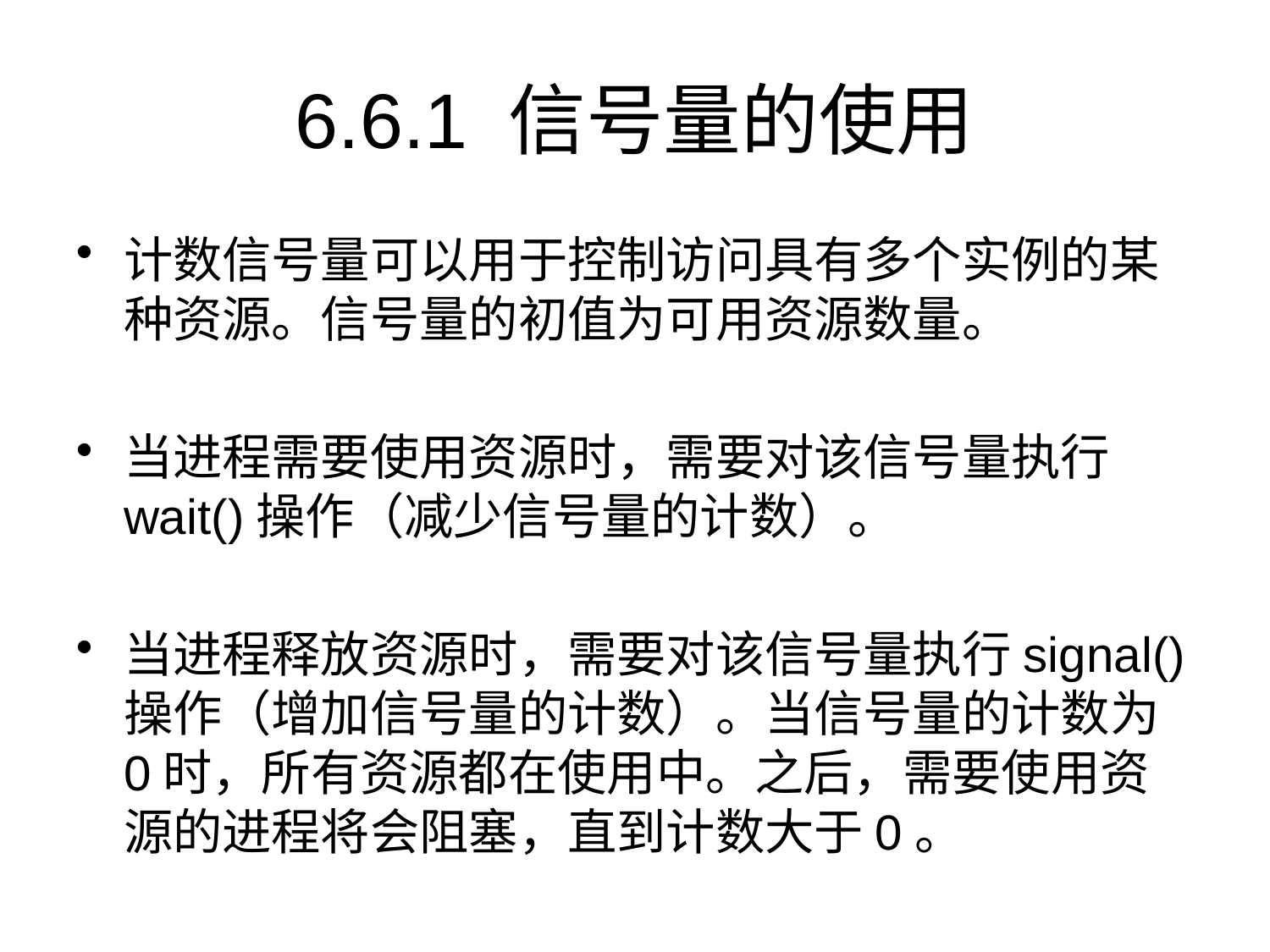

# 6.6.1 信号量的使用
计数信号量可以用于控制访问具有多个实例的某种资源。信号量的初值为可用资源数量。

当进程需要使用资源时，需要对该信号量执行wait()操作（减少信号量的计数）。

当进程释放资源时，需要对该信号量执行signal()操作（增加信号量的计数）。当信号量的计数为0时，所有资源都在使用中。之后，需要使用资源的进程将会阻塞，直到计数大于0。